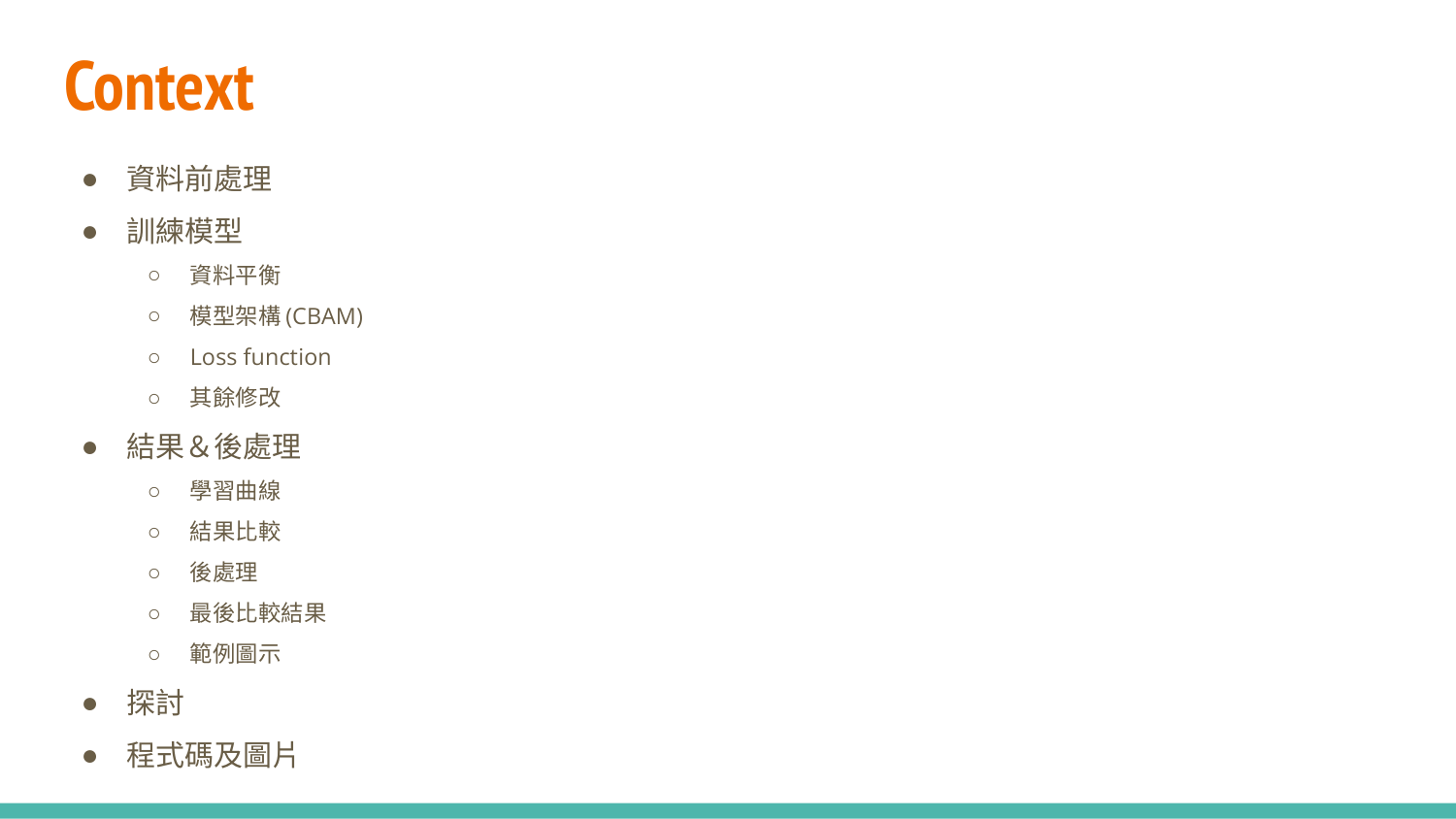

# Context
資料前處理
訓練模型
資料平衡
模型架構(CBAM)
Loss function
其餘修改
結果＆後處理
學習曲線
結果比較
後處理
最後比較結果
範例圖示
探討
程式碼及圖片